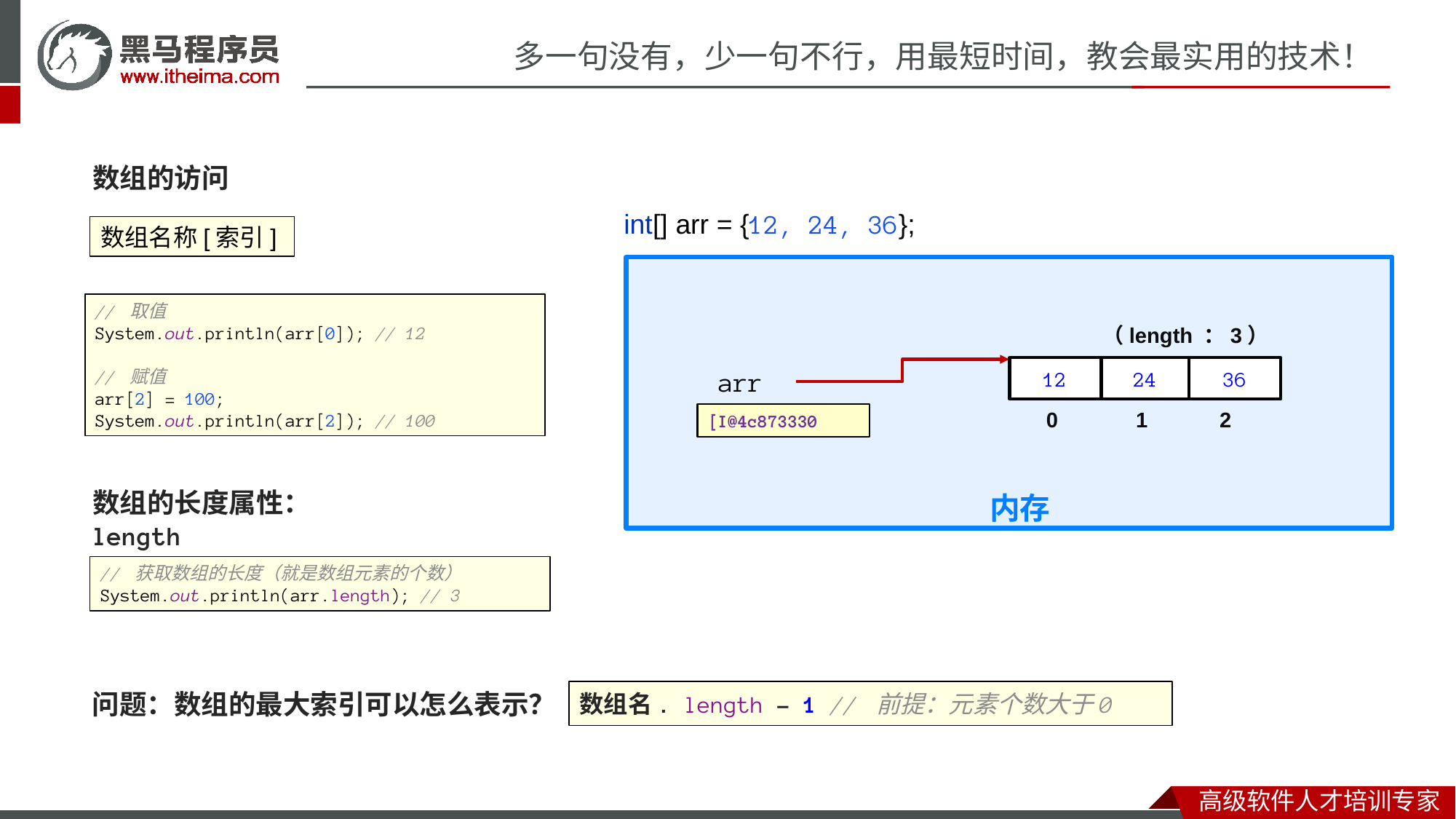

数组的访问
int[] arr = {12, 24, 36};
数组名称[索引]

内存
// 取值
System.out.println(arr[0]); // 12
// 赋值
arr[2] = 100;
System.out.println(arr[2]); // 100
（length ：3）
12
24
36
arr
0             1            2
[I@4c873330
数组的长度属性：length
// 获取数组的长度（就是数组元素的个数）
System.out.println(arr.length); // 3
问题：数组的最大索引可以怎么表示？
数组名. length – 1 // 前提：元素个数大于0